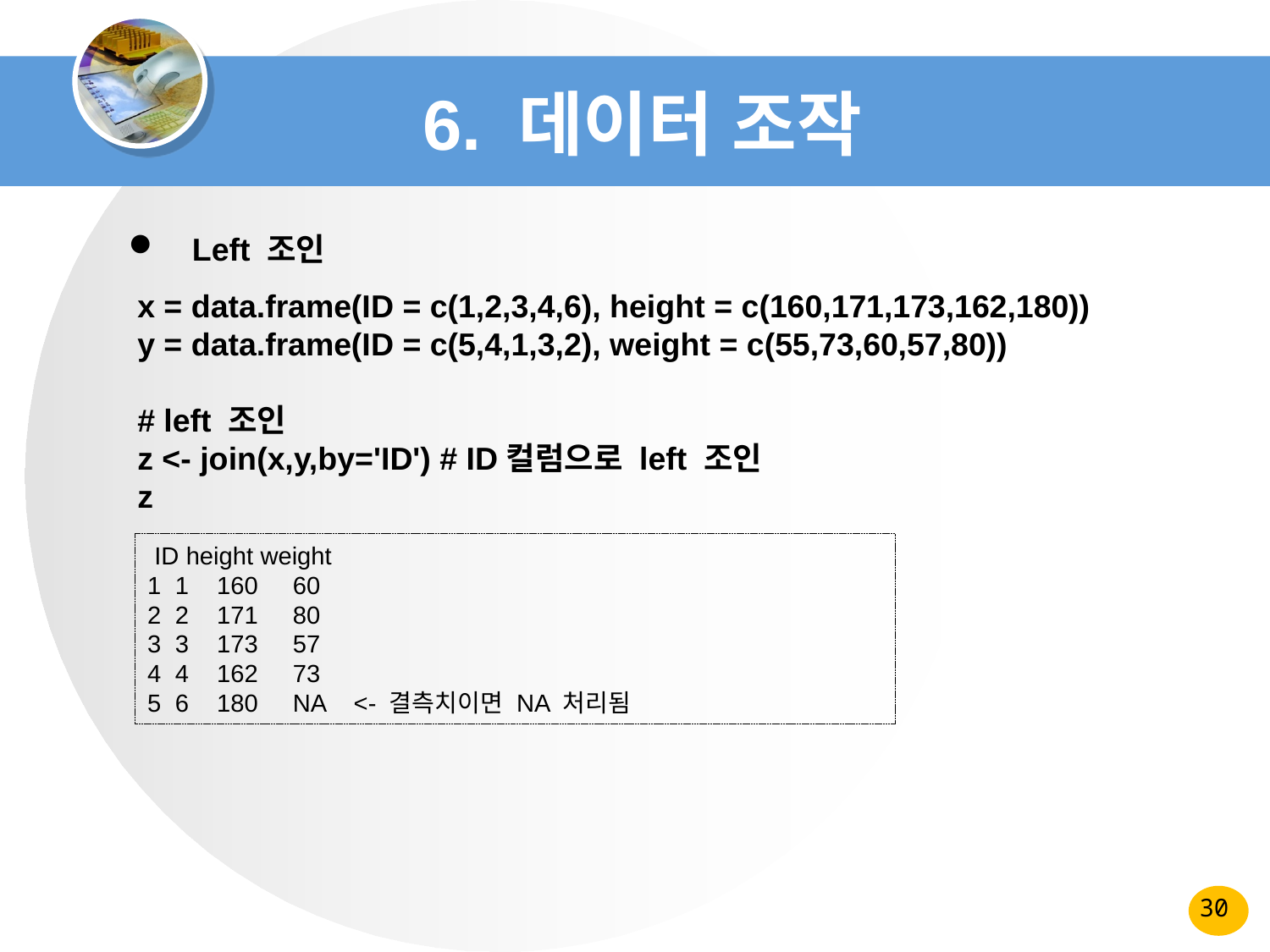

# 6. 데이터 조작
Left 조인
x = data.frame(ID = c(1,2,3,4,6), height = c(160,171,173,162,180))
y = data.frame(ID = c(5,4,1,3,2), weight = c(55,73,60,57,80))

# left 조인
z <- join(x,y,by='ID') # ID컬럼으로 left 조인
z
 ID height weight
1  1    160     60
2  2    171     80
3  3    173     57
4  4    162     73
5  6    180     NA    <- 결측치이면 NA 처리됨
30